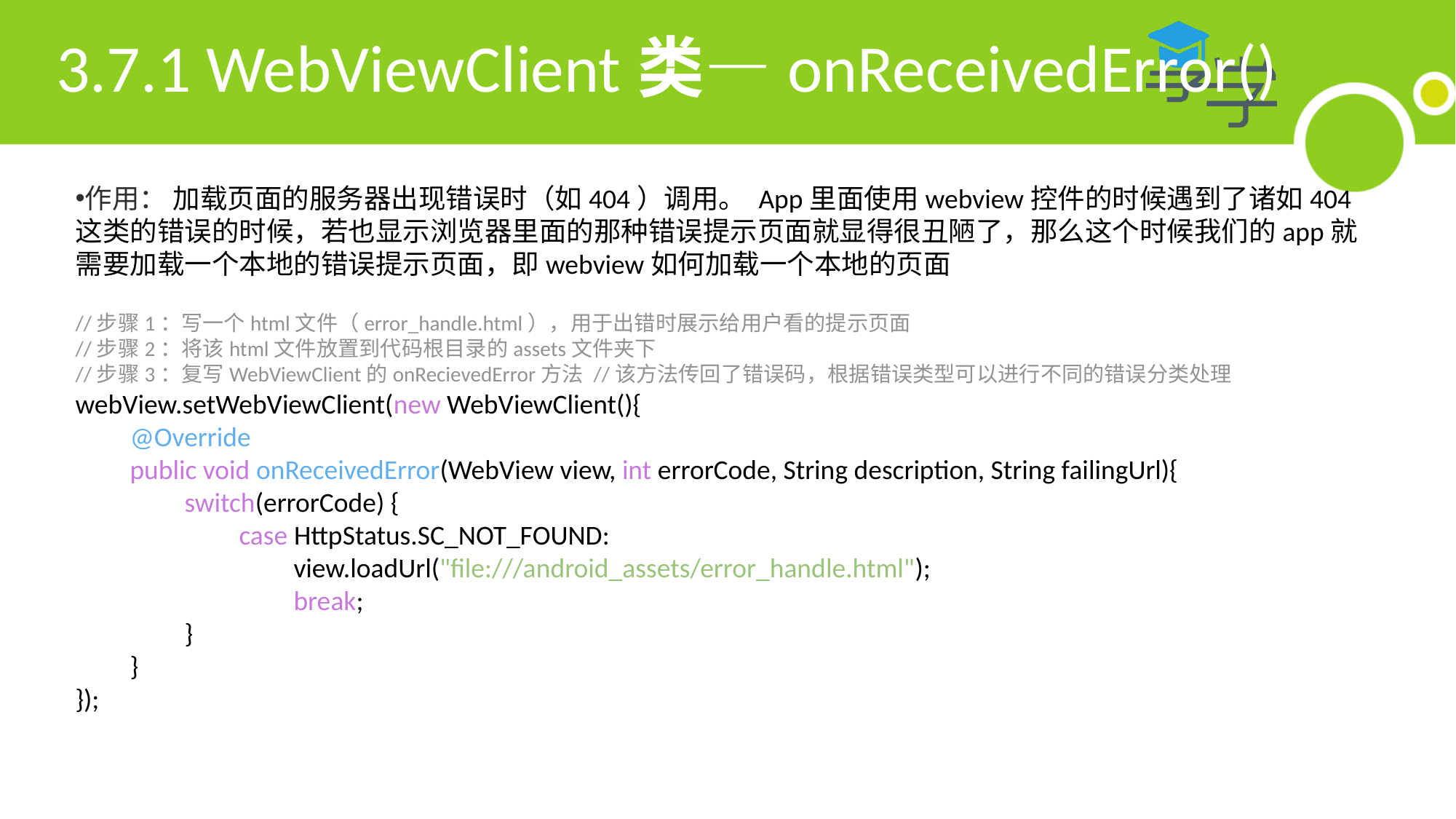

# 3.7.1 WebViewClient类—onReceivedError()
作用： 加载页面的服务器出现错误时（如404）调用。 App里面使用webview控件的时候遇到了诸如404这类的错误的时候，若也显示浏览器里面的那种错误提示页面就显得很丑陋了，那么这个时候我们的app就需要加载一个本地的错误提示页面，即webview如何加载一个本地的页面
//步骤1：写一个html文件（error_handle.html），用于出错时展示给用户看的提示页面
//步骤2：将该html文件放置到代码根目录的assets文件夹下
//步骤3：复写WebViewClient的onRecievedError方法 //该方法传回了错误码，根据错误类型可以进行不同的错误分类处理 webView.setWebViewClient(new WebViewClient(){
@Override
public void onReceivedError(WebView view, int errorCode, String description, String failingUrl){
switch(errorCode) {
case HttpStatus.SC_NOT_FOUND:
view.loadUrl("file:///android_assets/error_handle.html");
break;
}
}
});